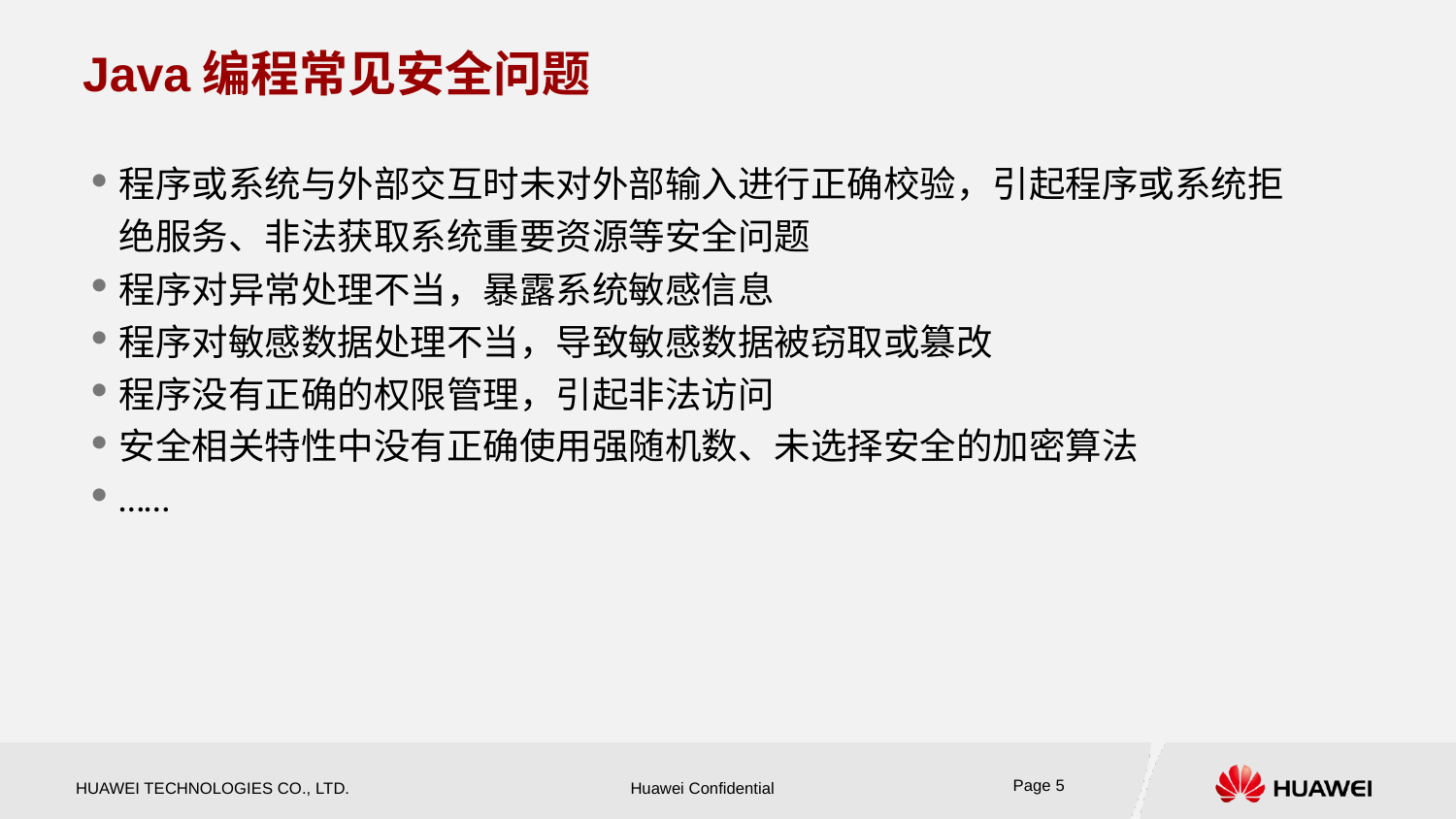

# Java编程常见安全问题
程序或系统与外部交互时未对外部输入进行正确校验，引起程序或系统拒绝服务、非法获取系统重要资源等安全问题
程序对异常处理不当，暴露系统敏感信息
程序对敏感数据处理不当，导致敏感数据被窃取或篡改
程序没有正确的权限管理，引起非法访问
安全相关特性中没有正确使用强随机数、未选择安全的加密算法
……